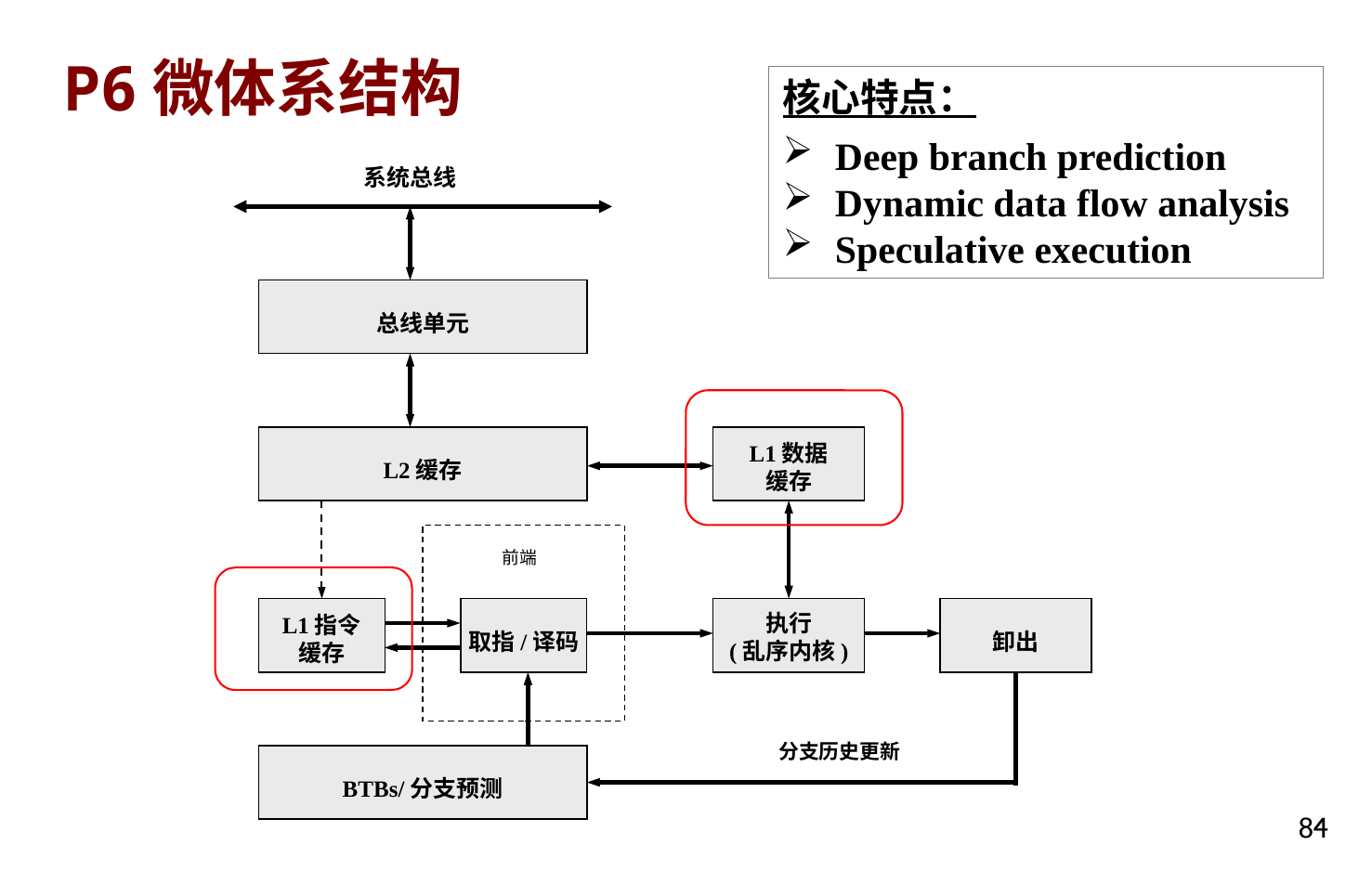

# P6微体系结构
核心特点：
Deep branch prediction
Dynamic data flow analysis
Speculative execution
系统总线
总线单元
L2缓存
L1数据
缓存

前端
L1指令
缓存
取指/译码
执行
(乱序内核)
卸出
分支历史更新
BTBs/分支预测

84